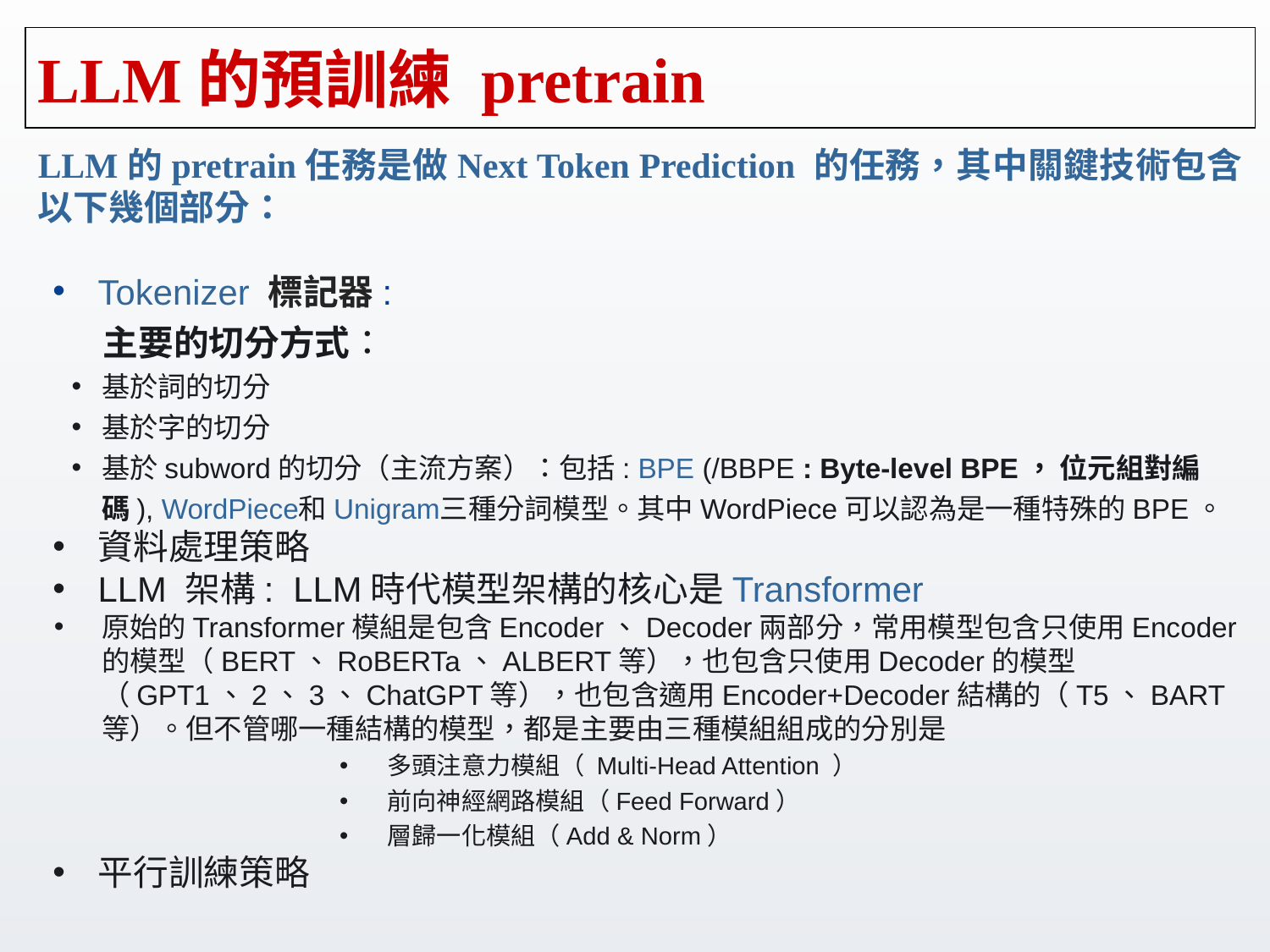

# LLM的預訓練 pretrain
LLM的pretrain任務是做Next Token Prediction 的任務，其中關鍵技術包含以下幾個部分：

Tokenizer 標記器:
       主要的切分方式：
基於詞的切分
基於字的切分
基於subword的切分（主流方案）：包括: BPE (/BBPE : Byte-level BPE， 位元組對編碼), WordPiece和Unigram三種分詞模型。其中WordPiece可以認為是一種特殊的BPE。
資料處理策略
LLM 架構:  LLM時代模型架構的核心是Transformer
原始的Transformer模組是包含Encoder、Decoder兩部分，常用模型包含只使用Encoder的模型（BERT、RoBERTa、ALBERT等），也包含只使用Decoder的模型（GPT1、2、3、ChatGPT等），也包含適用Encoder+Decoder結構的（T5、BART等）。但不管哪一種結構的模型，都是主要由三種模組組成的分別是
多頭注意力模組（ Multi-Head Attention ）
前向神經網路模組（Feed Forward）
層歸一化模組（Add & Norm）
平行訓練策略